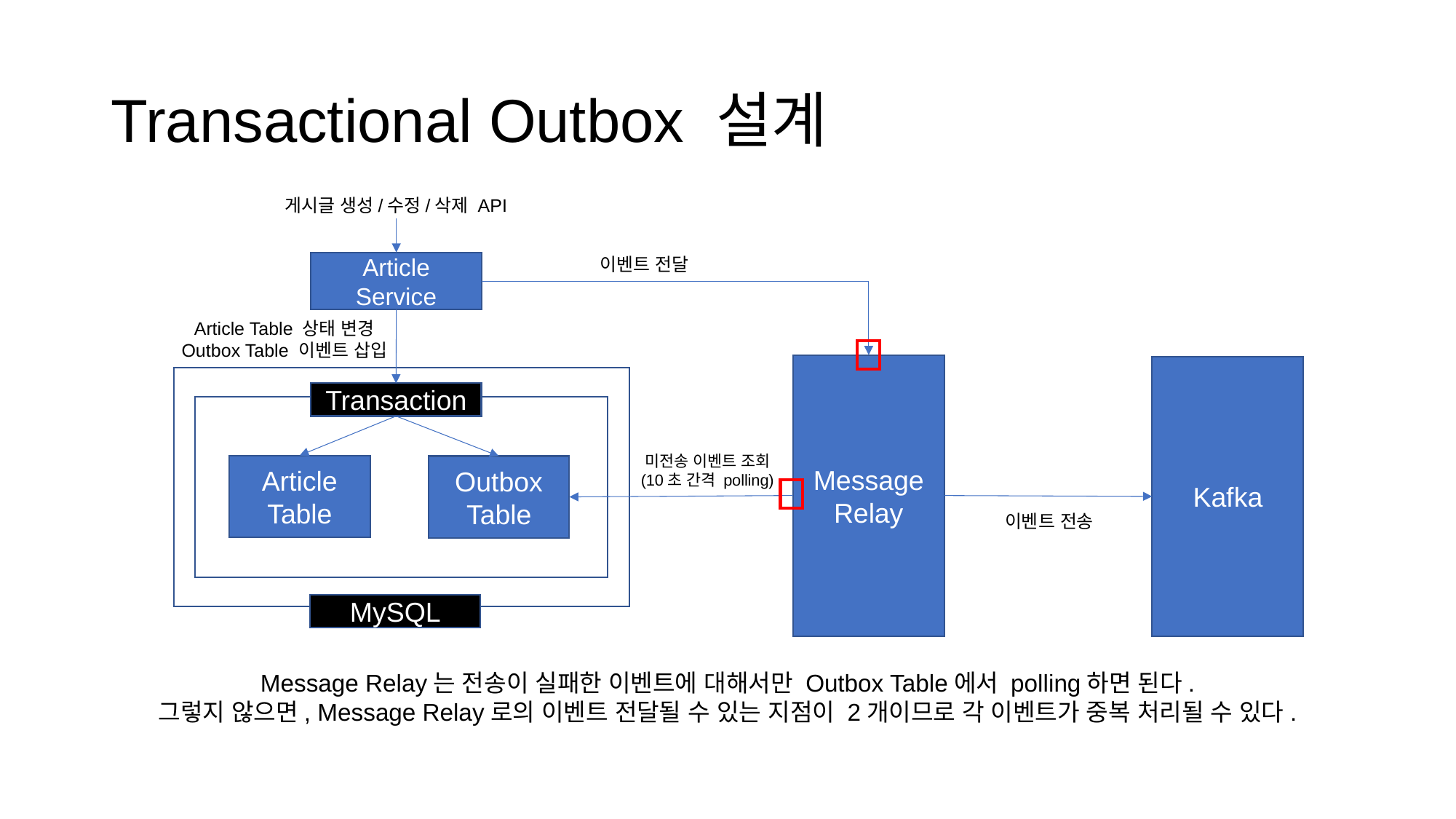

# Transactional Outbox 설계
게시글 생성/수정/삭제 API
이벤트 전달
Article Service
Article Table 상태 변경
Outbox Table 이벤트 삽입

Message
Relay
Kafka

Transaction

미전송 이벤트 조회
(10초 간격 polling)
Article Table
Outbox Table

이벤트 전송
MySQL
Message Relay는 전송이 실패한 이벤트에 대해서만 Outbox Table에서 polling하면 된다.
그렇지 않으면, Message Relay로의 이벤트 전달될 수 있는 지점이 2개이므로 각 이벤트가 중복 처리될 수 있다.